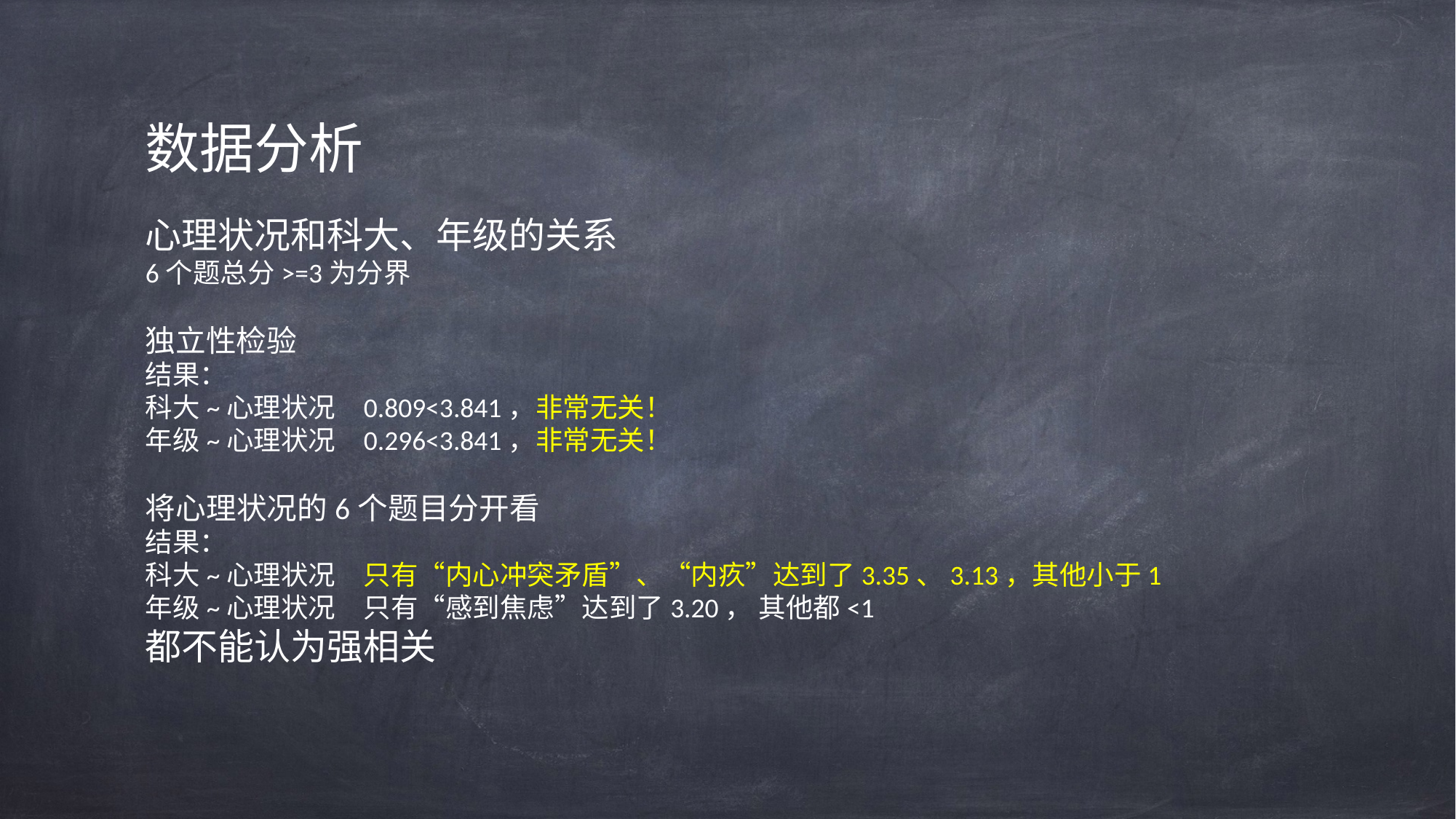

数据分析

心理状况和科大、年级的关系
6个题总分>=3为分界

独立性检验
结果：
科大~心理状况	0.809<3.841，非常无关！
年级~心理状况	0.296<3.841，非常无关！

将心理状况的6个题目分开看
结果：
科大~心理状况	只有“内心冲突矛盾”、“内疚”达到了3.35、3.13，其他小于1
年级~心理状况	只有“感到焦虑”达到了3.20， 其他都<1
都不能认为强相关